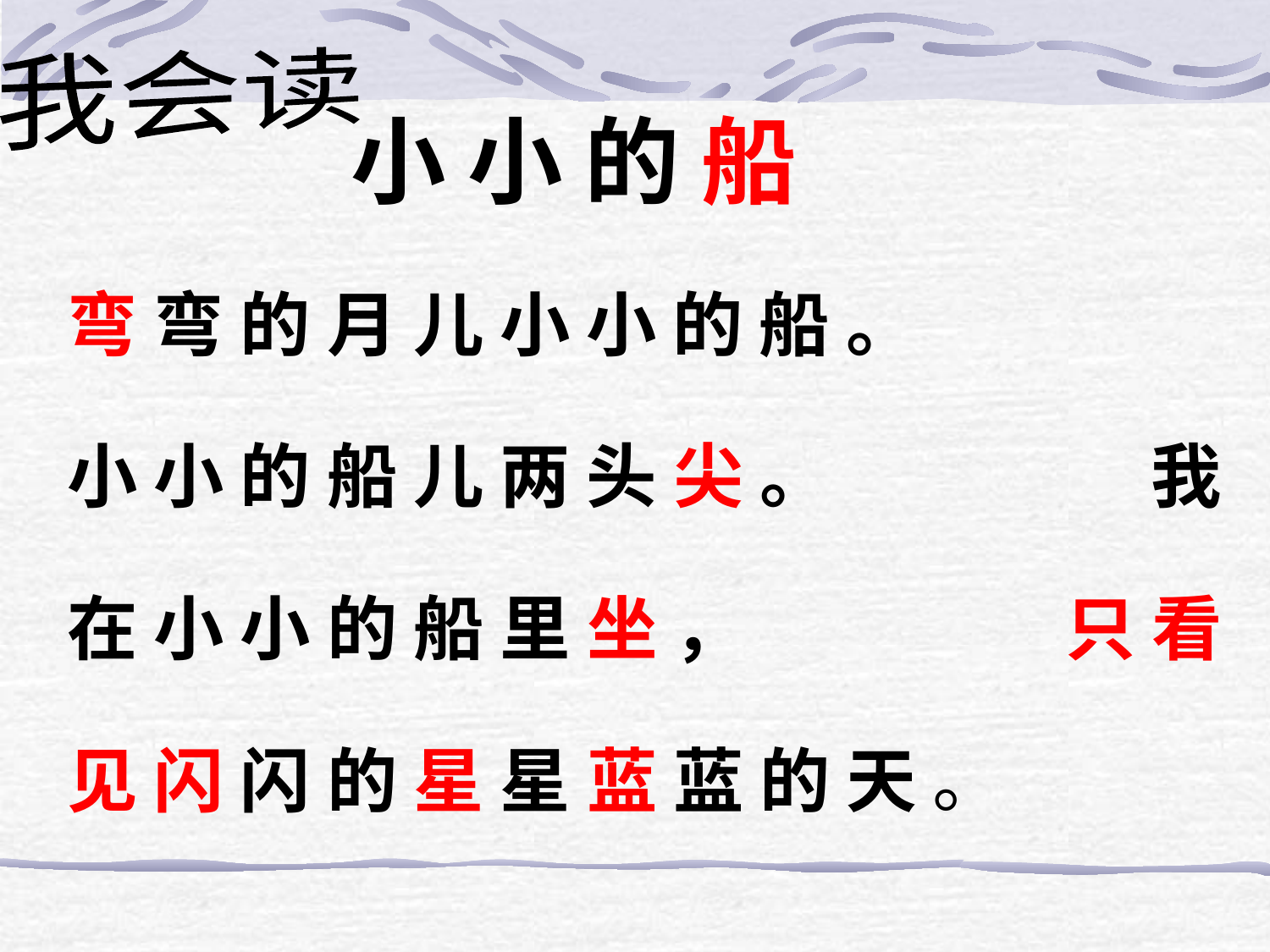

我会读
小 小 的 船
弯 弯 的 月 儿 小 小 的 船 。                    小 小 的 船 儿 两 头 尖 。                    我 在 小 小 的 船 里 坐 ，                    只 看 见 闪 闪 的 星 星 蓝 蓝 的 天 。